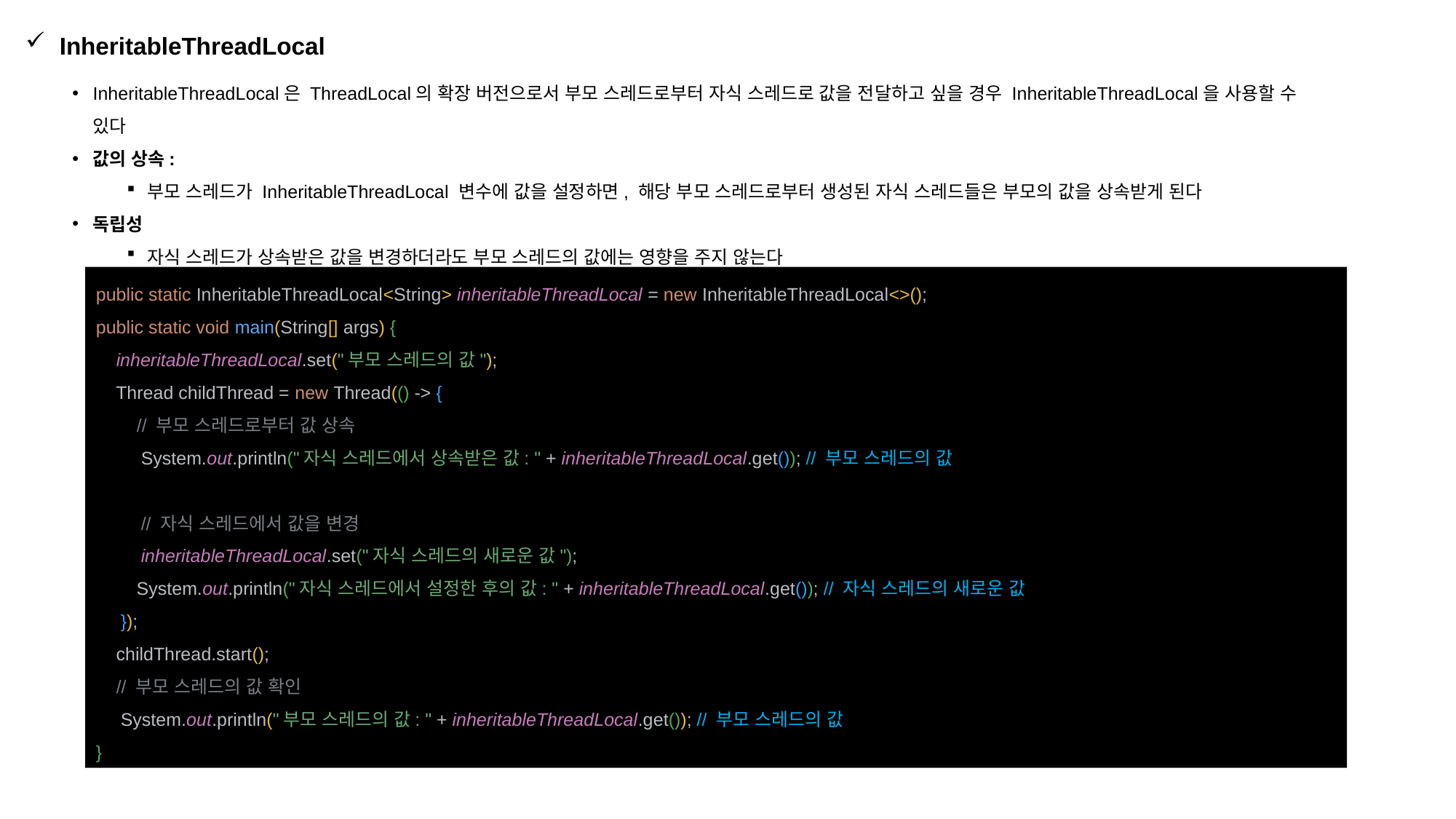

InheritableThreadLocal
InheritableThreadLocal은 ThreadLocal의 확장 버전으로서 부모 스레드로부터 자식 스레드로 값을 전달하고 싶을 경우 InheritableThreadLocal을 사용할 수 있다
값의 상속:
부모 스레드가 InheritableThreadLocal 변수에 값을 설정하면, 해당 부모 스레드로부터 생성된 자식 스레드들은 부모의 값을 상속받게 된다
독립성
자식 스레드가 상속받은 값을 변경하더라도 부모 스레드의 값에는 영향을 주지 않는다
public static InheritableThreadLocal<String> inheritableThreadLocal = new InheritableThreadLocal<>();
public static void main(String[] args) {
    inheritableThreadLocal.set("부모 스레드의 값");
    Thread childThread = new Thread(() -> {
        // 부모 스레드로부터 값 상속
        System.out.println("자식 스레드에서 상속받은 값: " + inheritableThreadLocal.get()); // 부모 스레드의 값
        // 자식 스레드에서 값을 변경
        inheritableThreadLocal.set("자식 스레드의 새로운 값");
        System.out.println("자식 스레드에서 설정한 후의 값: " + inheritableThreadLocal.get()); // 자식 스레드의 새로운 값
    });
    childThread.start();
    // 부모 스레드의 값 확인
    System.out.println("부모 스레드의 값: " + inheritableThreadLocal.get()); // 부모 스레드의 값
}